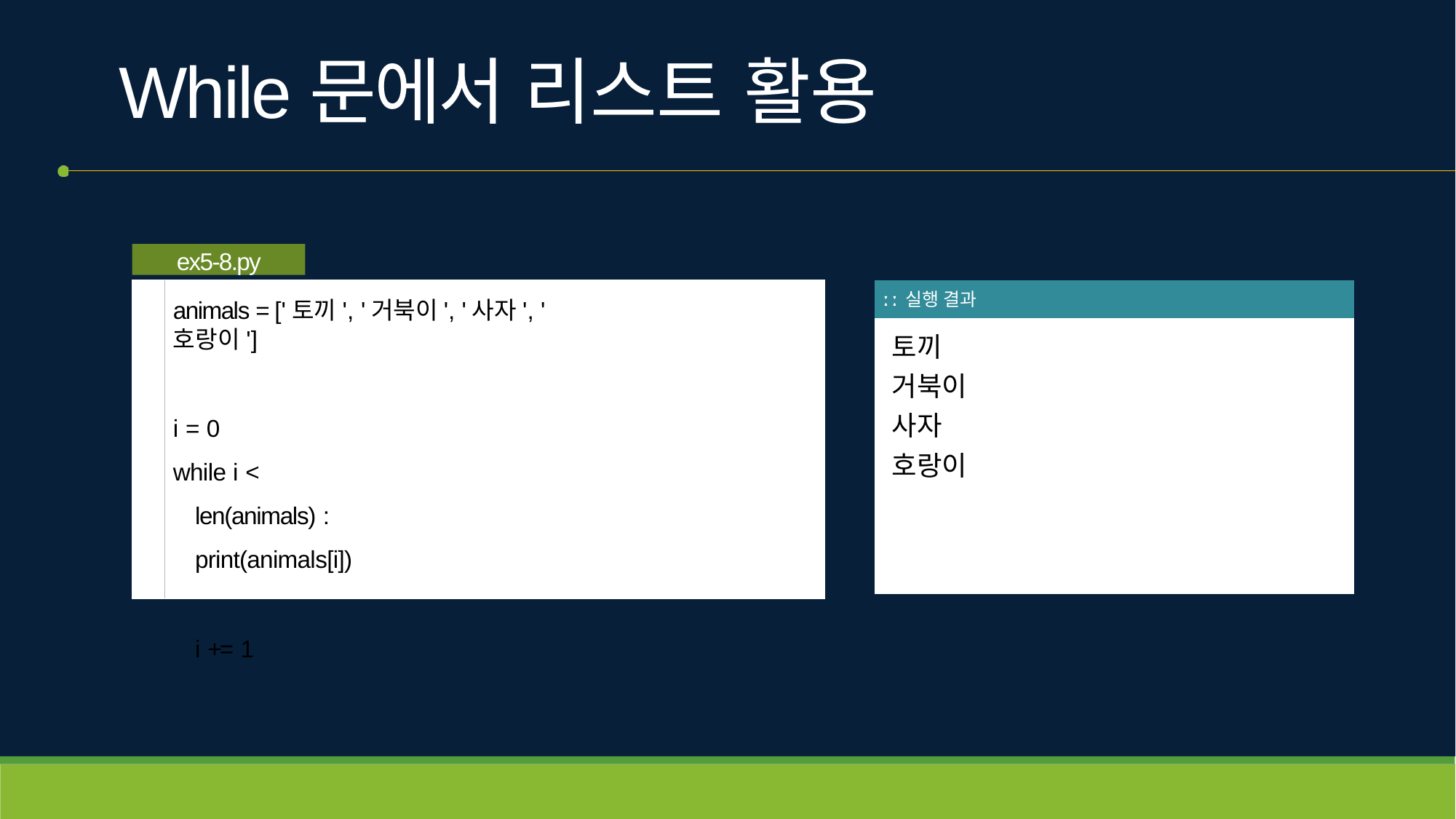

# While문에서 리스트 활용

ex5-8.py

| ː ː 실행 결과 |
| --- |
| 토끼 거북이 사자 호랑이 |

animals = ['토끼', '거북이', '사자', '호랑이']

i = 0
while i < len(animals) :  print(animals[i])

i += 1